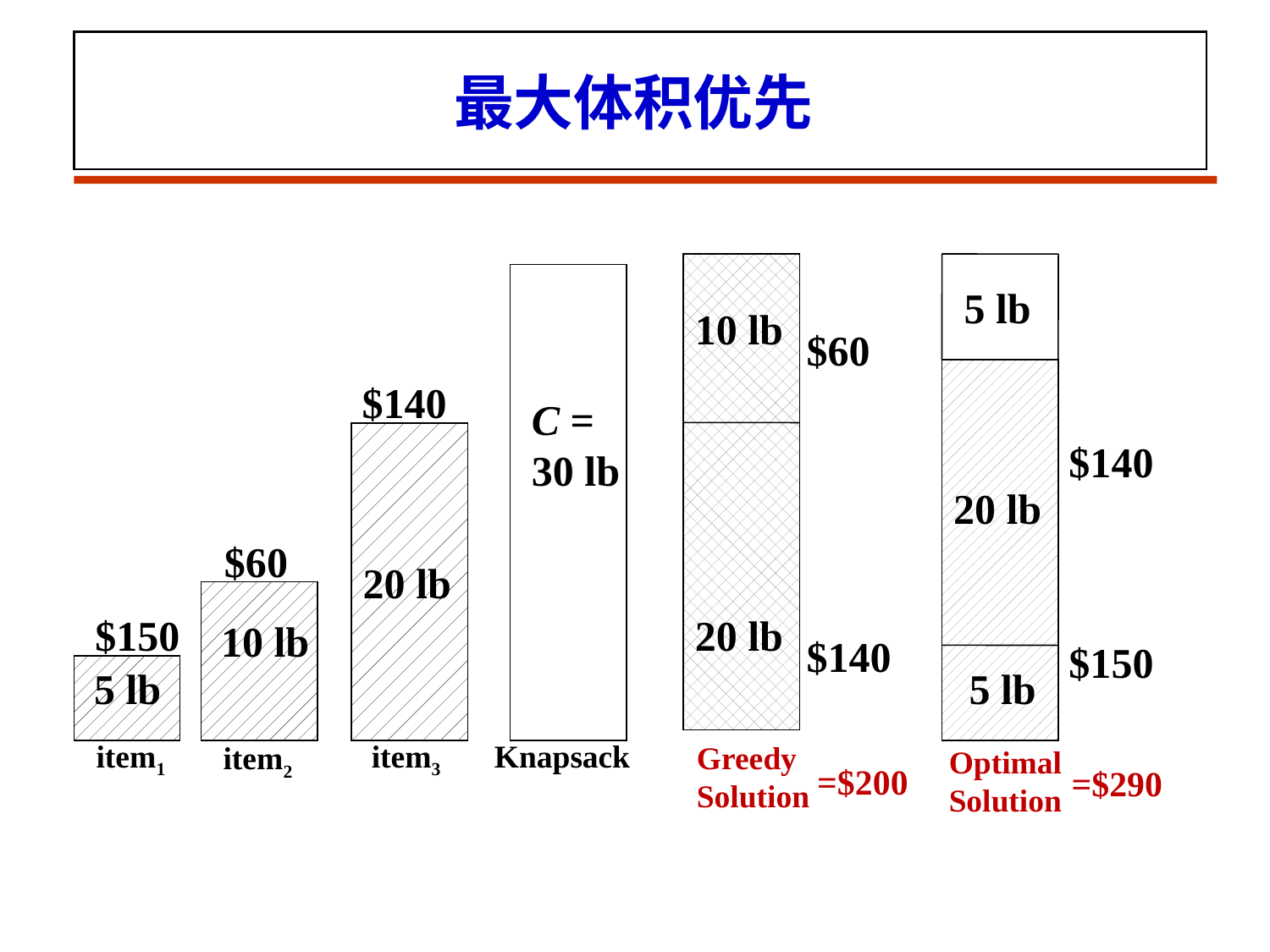

# 最大体积优先

5 lb

$140
20 lb
$150

5 lb

10 lb
$60
$140
C =
30 lb

$60
20 lb

$150
20 lb
10 lb
$140

5 lb
item1
item3
Knapsack
Greedy
Solution
item2
Optimal
Solution
=$200
=$290